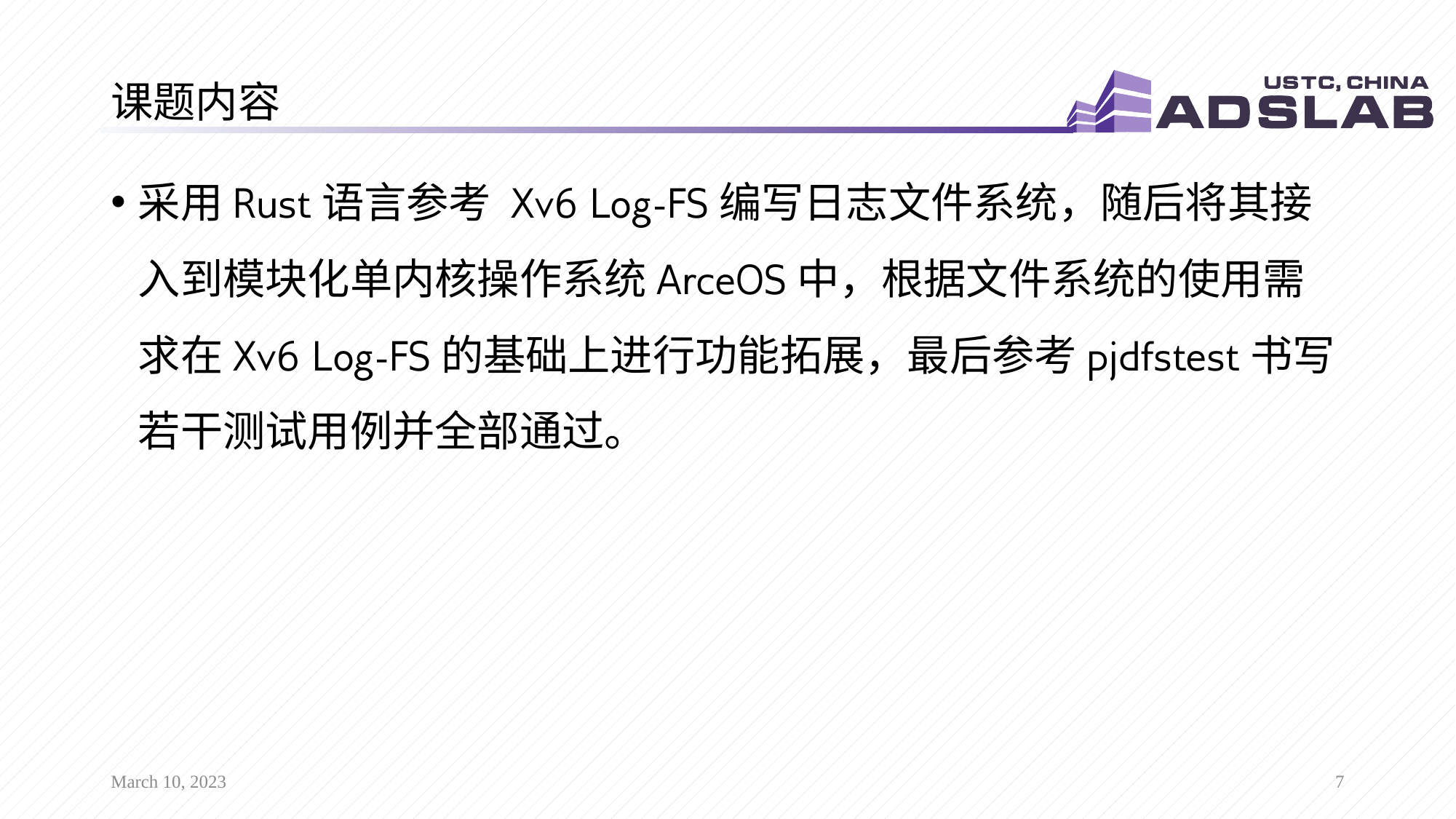

# 课题内容
采用Rust语言参考 Xv6 Log-FS编写日志文件系统，随后将其接入到模块化单内核操作系统ArceOS中，根据文件系统的使用需求在Xv6 Log-FS的基础上进行功能拓展，最后参考pjdfstest书写若干测试用例并全部通过。
March 10, 2023